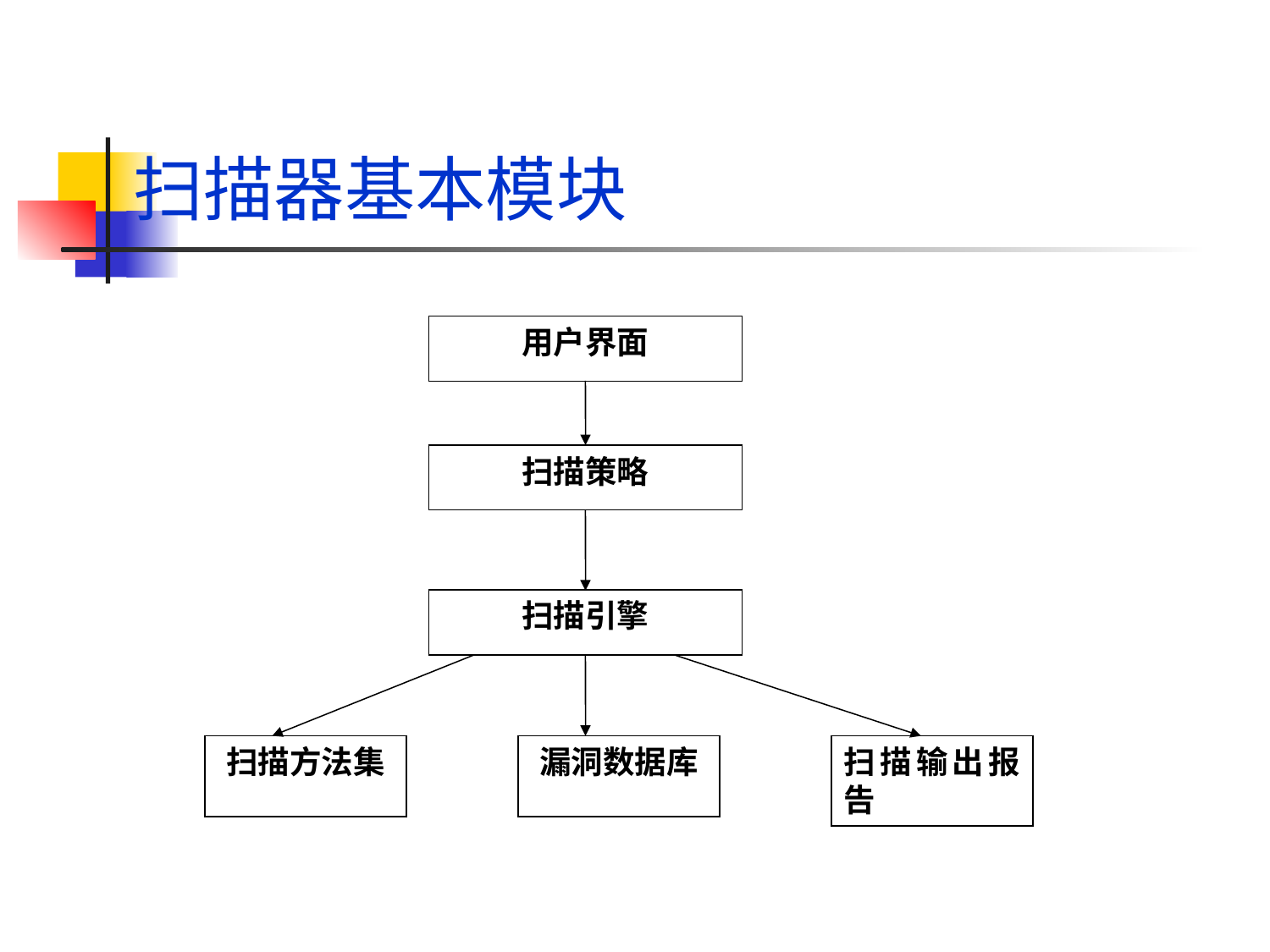

# 扫描器基本模块
用户界面

扫描策略

扫描引擎

扫描方法集
漏洞数据库
扫描输出报告